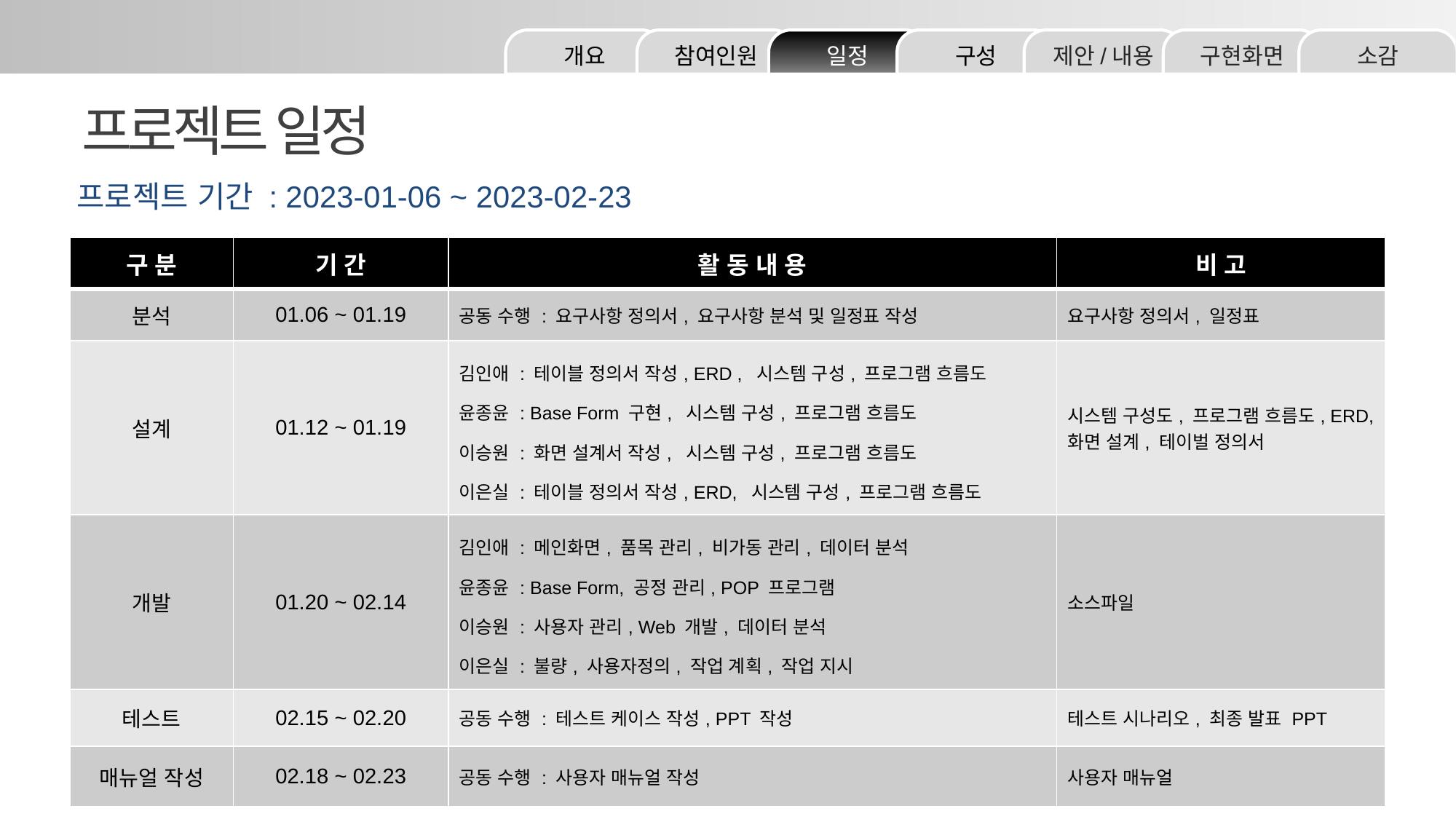

소감
구현화면
제안/내용
구성
일정
참여인원
개요

프로젝트 일정
프로젝트 기간 : 2023-01-06 ~ 2023-02-23
| 구 분 | 기 간 | 활 동 내 용 | 비 고 |
| --- | --- | --- | --- |
| 분석 | 01.06 ~ 01.19 | 공동 수행 : 요구사항 정의서, 요구사항 분석 및 일정표 작성 | 요구사항 정의서, 일정표 |
| 설계 | 01.12 ~ 01.19 | 김인애 : 테이블 정의서 작성, ERD , 시스템 구성, 프로그램 흐름도 윤종윤 : Base Form 구현, 시스템 구성, 프로그램 흐름도 이승원 : 화면 설계서 작성, 시스템 구성, 프로그램 흐름도 이은실 : 테이블 정의서 작성, ERD, 시스템 구성, 프로그램 흐름도 한정연 : 화면 설계서 작성, 시스템 구성, 프로그램 흐름도 | 시스템 구성도, 프로그램 흐름도, ERD, 화면 설계, 테이벌 정의서 |
| 개발 | 01.20 ~ 02.14 | 김인애 : 메인화면, 품목 관리, 비가동 관리, 데이터 분석 윤종윤 : Base Form, 공정 관리, POP 프로그램 이승원 : 사용자 관리, Web 개발, 데이터 분석 이은실 : 불량, 사용자정의, 작업 계획, 작업 지시 한정연 : 메인화면, 사용자 그룹관리, 권한 설정 | 소스파일 |
| 테스트 | 02.15 ~ 02.20 | 공동 수행 : 테스트 케이스 작성, PPT 작성 | 테스트 시나리오, 최종 발표 PPT |
| 매뉴얼 작성 | 02.18 ~ 02.23 | 공동 수행 : 사용자 매뉴얼 작성 | 사용자 매뉴얼 |